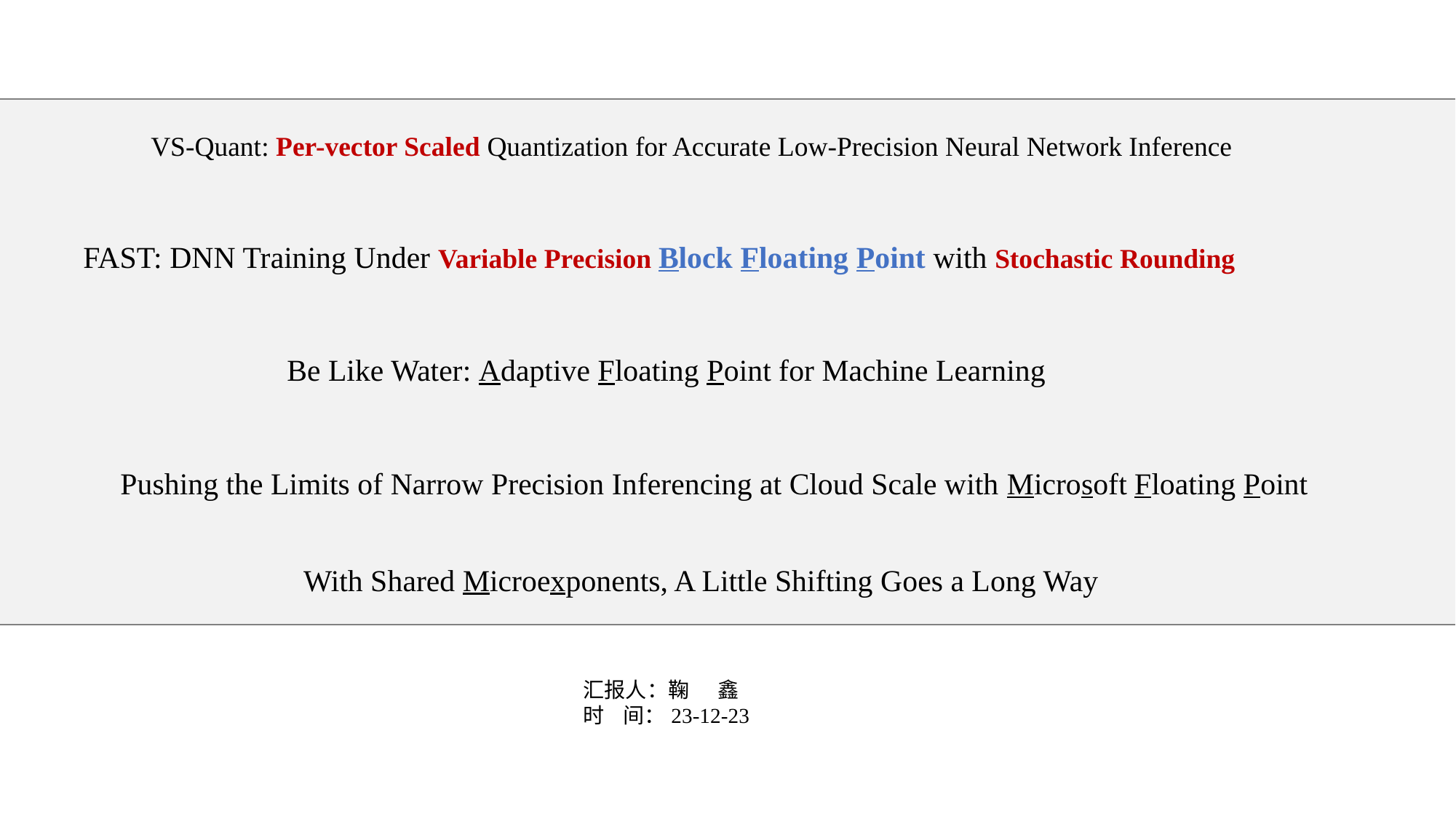

VS-Quant: Per-vector Scaled Quantization for Accurate Low-Precision Neural Network Inference
FAST: DNN Training Under Variable Precision Block Floating Point with Stochastic Rounding
Be Like Water: Adaptive Floating Point for Machine Learning
Pushing the Limits of Narrow Precision Inferencing at Cloud Scale with Microsoft Floating Point
With Shared Microexponents, A Little Shifting Goes a Long Way
汇报人：鞠      鑫
时    间：23-12-23